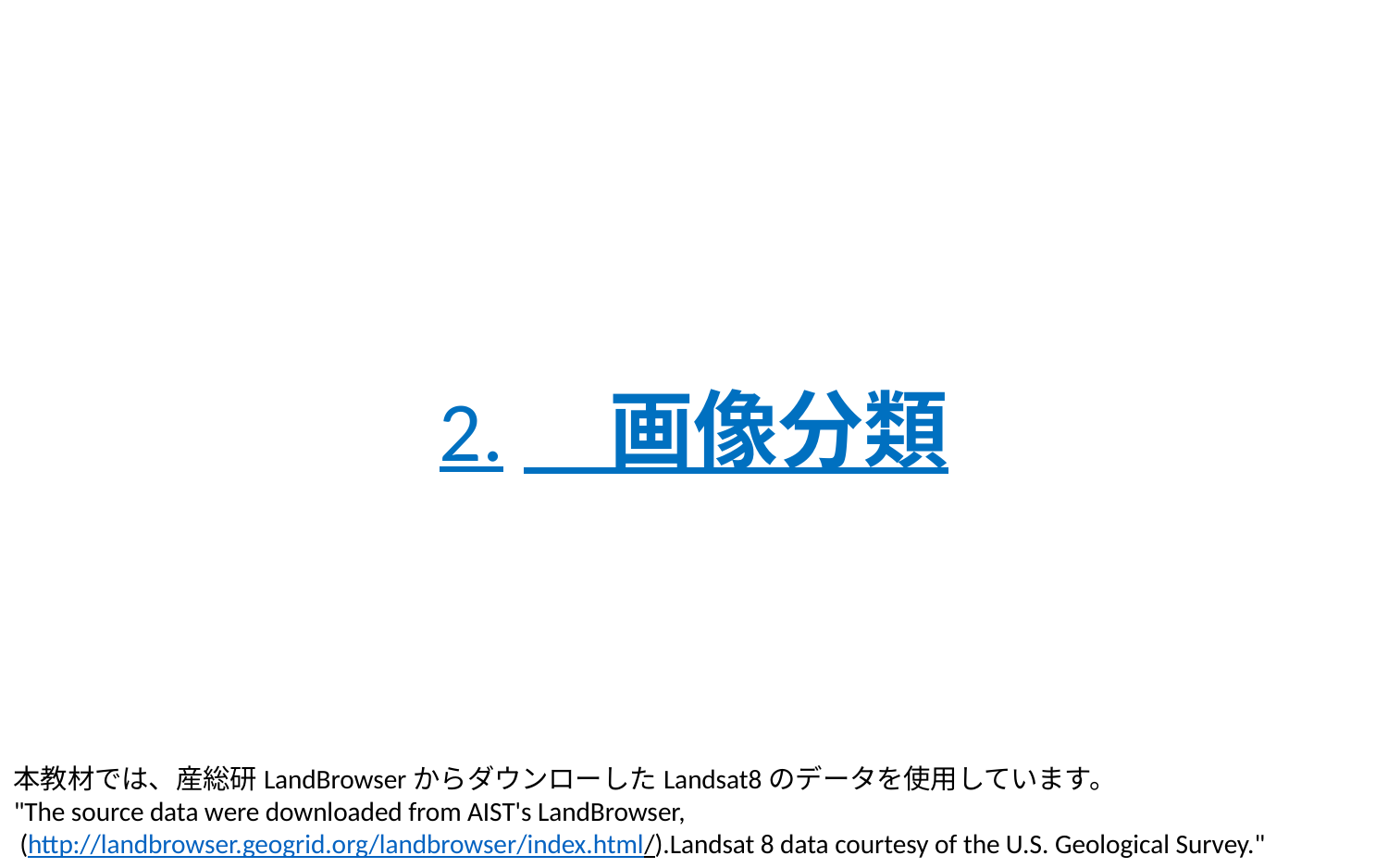

2.　画像分類
本教材では、産総研LandBrowserからダウンローしたLandsat8のデータを使用しています。
"The source data were downloaded from AIST's LandBrowser,
 (http://landbrowser.geogrid.org/landbrowser/index.html/).Landsat 8 data courtesy of the U.S. Geological Survey."